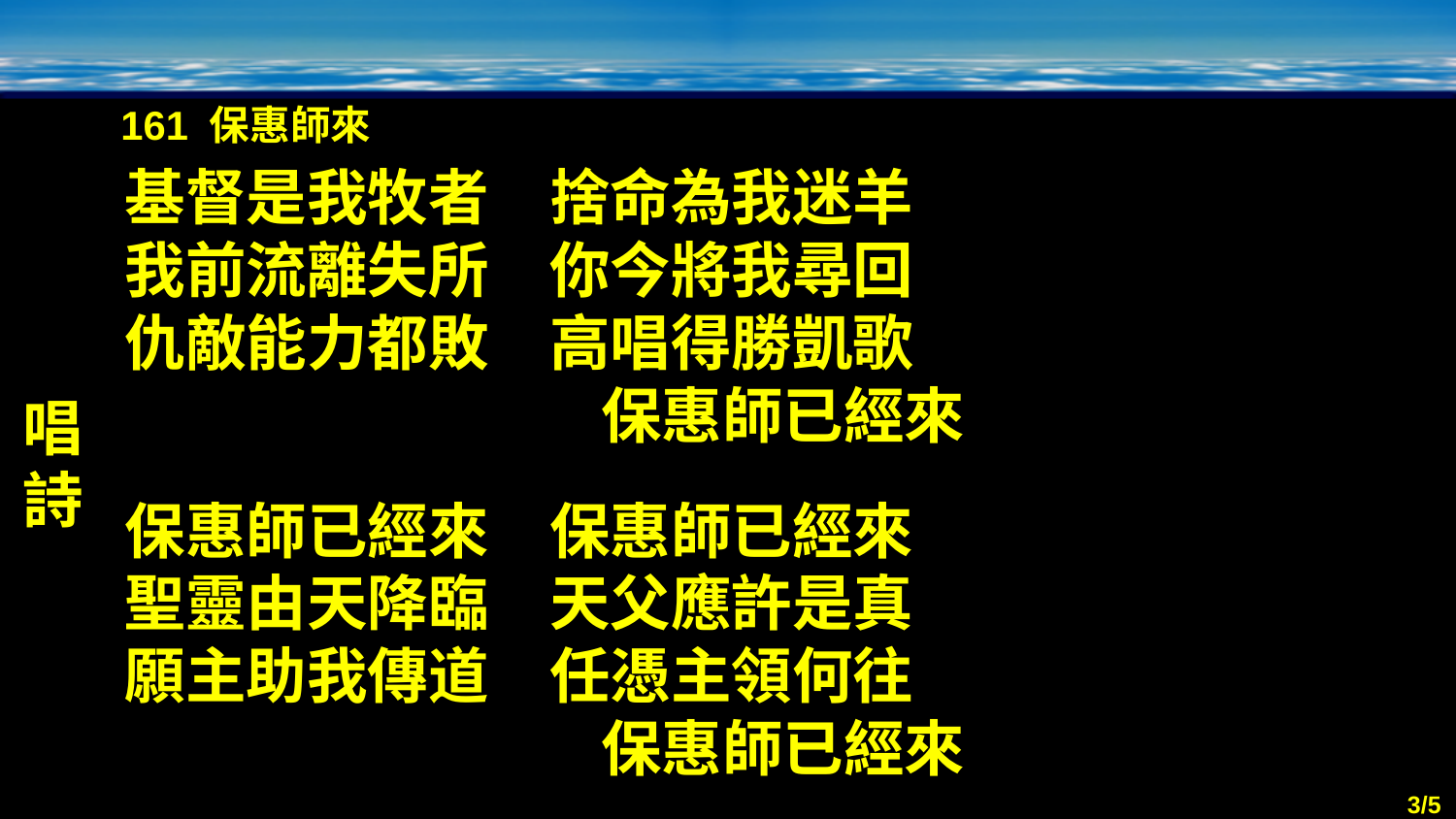

161 保惠師來
唱詩
基督是我牧者　捨命為我迷羊
我前流離失所　你今將我尋回
仇敵能力都敗　高唱得勝凱歌
保惠師已經來
保惠師已經來　保惠師已經來
聖靈由天降臨　天父應許是真
願主助我傳道　任憑主領何往
保惠師已經來
3/5